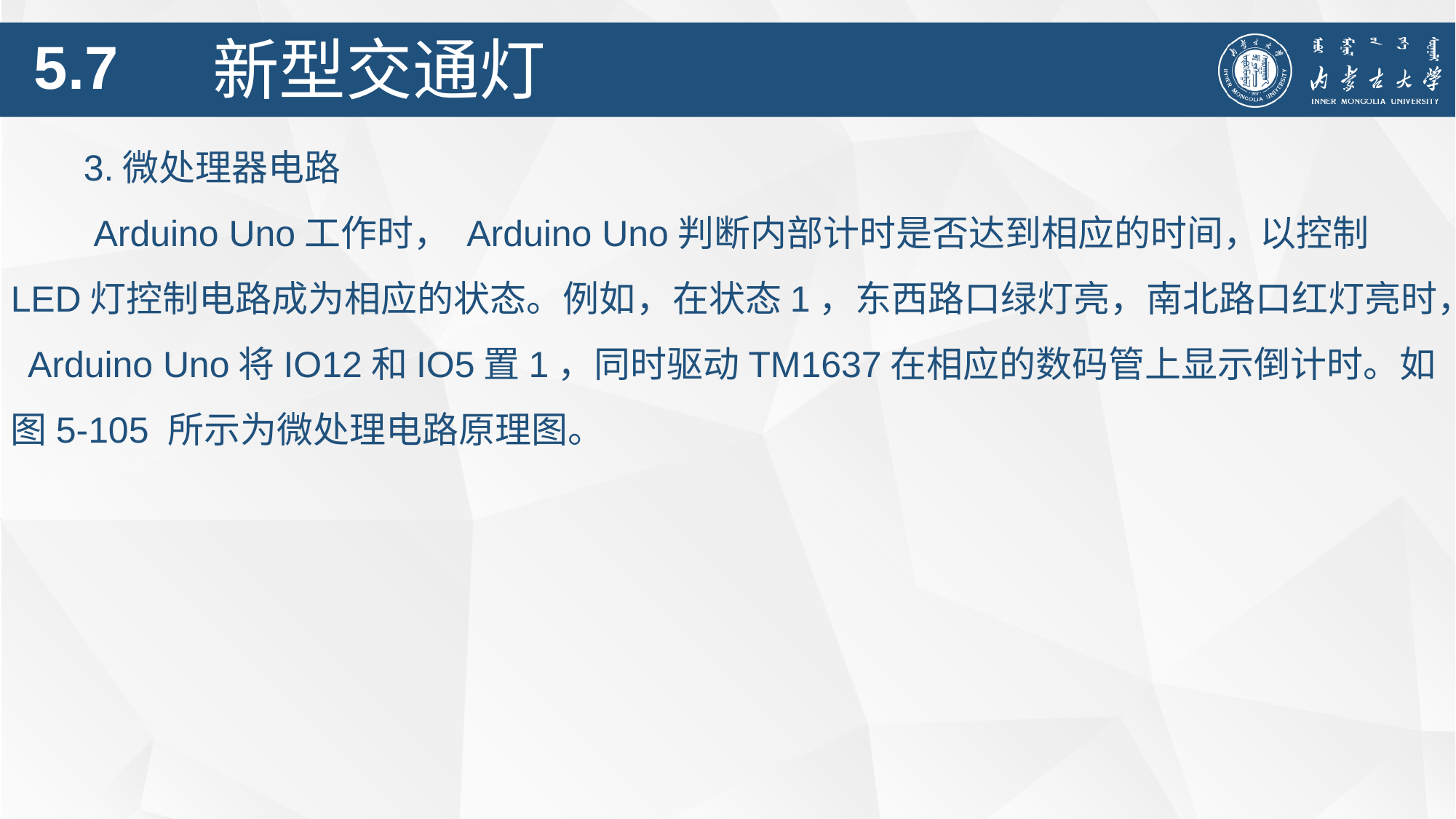

5.7
新型交通灯

3.微处理器电路
 Arduino Uno工作时， Arduino Uno判断内部计时是否达到相应的时间，以控制LED灯控制电路成为相应的状态。例如，在状态1，东西路口绿灯亮，南北路口红灯亮时， Arduino Uno将IO12和IO5置1，同时驱动TM1637在相应的数码管上显示倒计时。如图5-105 所示为微处理电路原理图。